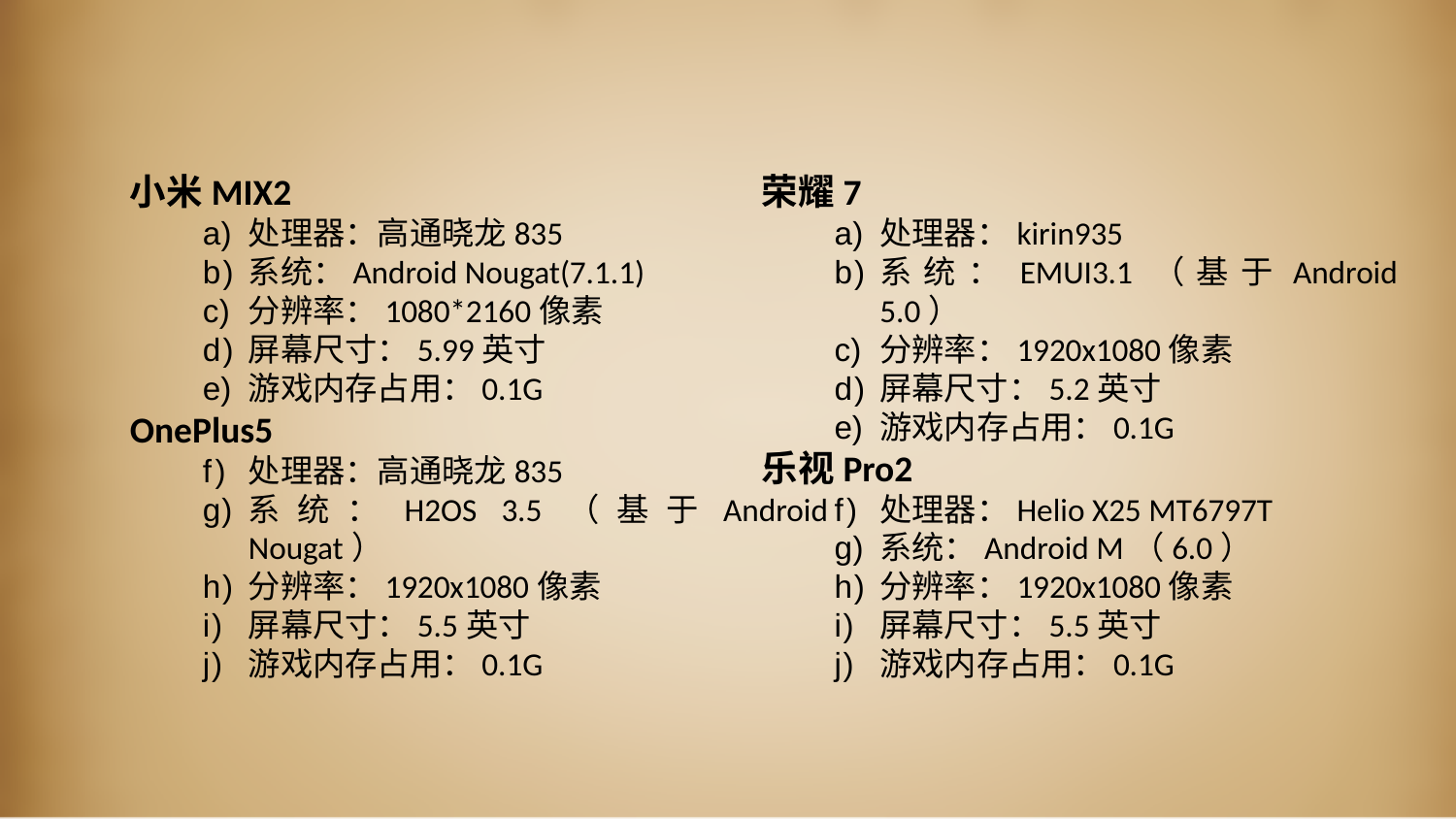

荣耀7
处理器：kirin935
系统：EMUI3.1（基于Android 5.0）
分辨率：1920x1080像素
屏幕尺寸：5.2英寸
游戏内存占用：0.1G
乐视Pro2
处理器：Helio X25 MT6797T
系统：Android M（6.0）
分辨率：1920x1080像素
屏幕尺寸：5.5英寸
游戏内存占用：0.1G
小米MIX2
处理器：高通晓龙835
系统：Android Nougat(7.1.1)
分辨率：1080*2160像素
屏幕尺寸：5.99英寸
游戏内存占用：0.1G
OnePlus5
处理器：高通晓龙835
系统：H2OS 3.5（基于Android Nougat）
分辨率：1920x1080像素
屏幕尺寸：5.5英寸
游戏内存占用：0.1G